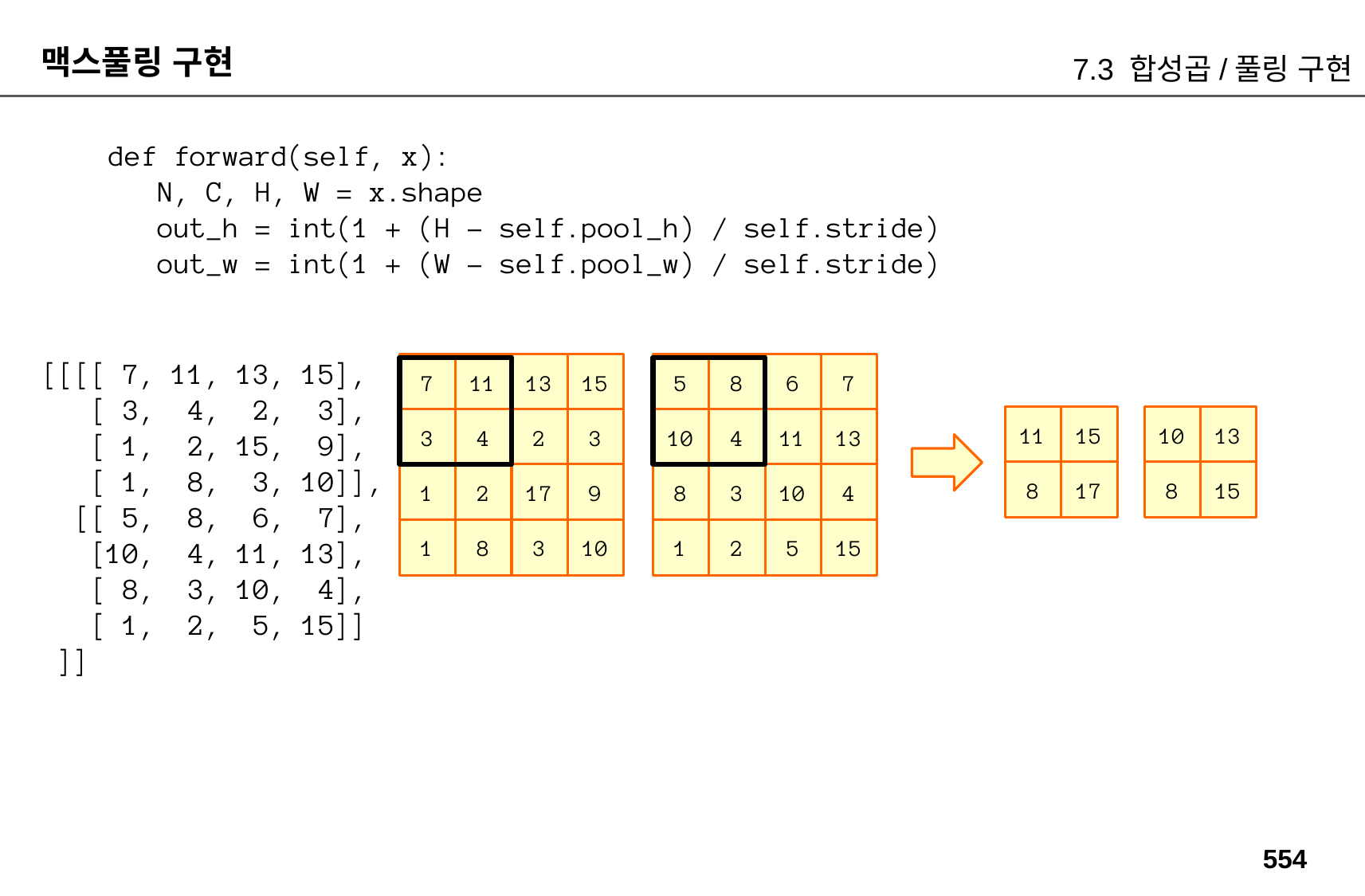

맥스풀링 구현
7.3 합성곱/풀링 구현
     def forward(self, x):
        N, C, H, W = x.shape
        out_h = int(1 + (H - self.pool_h) / self.stride)
        out_w = int(1 + (W - self.pool_w) / self.stride)
     [[[[ 7, 11, 13, 15],
        [ 3,  4,  2,  3],
        [ 1,  2, 15,  9],
        [ 1,  8,  3, 10]],
       [[ 5,  8,  6,  7],
        [10,  4, 11, 13],
        [ 8,  3, 10,  4],
        [ 1,  2,  5, 15]]
      ]]
7
11
13
15
5
8
6
7

11
15
10
13
3
4
2
3
10
4
11
13

8
17
8
15
1
2
17
9
8
3
10
4
1
8
3
10
1
2
5
15